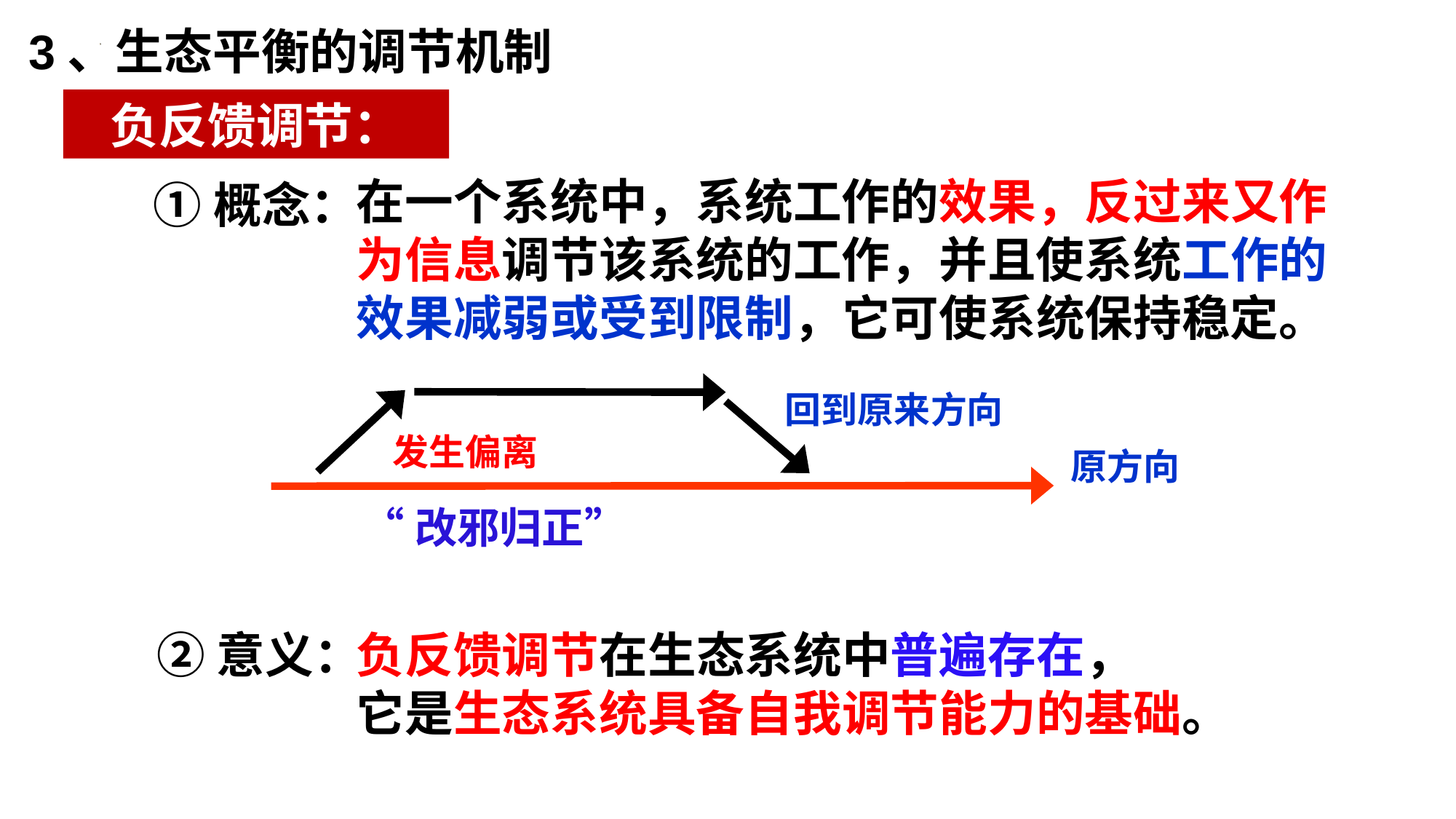

3、生态平衡的调节机制
负反馈调节：
在一个系统中，系统工作的效果，反过来又作为信息调节该系统的工作，并且使系统工作的效果减弱或受到限制，它可使系统保持稳定。
①概念：
回到原来方向

发生偏离
原方向

“改邪归正”
负反馈调节在生态系统中普遍存在，
它是生态系统具备自我调节能力的基础。
②意义：